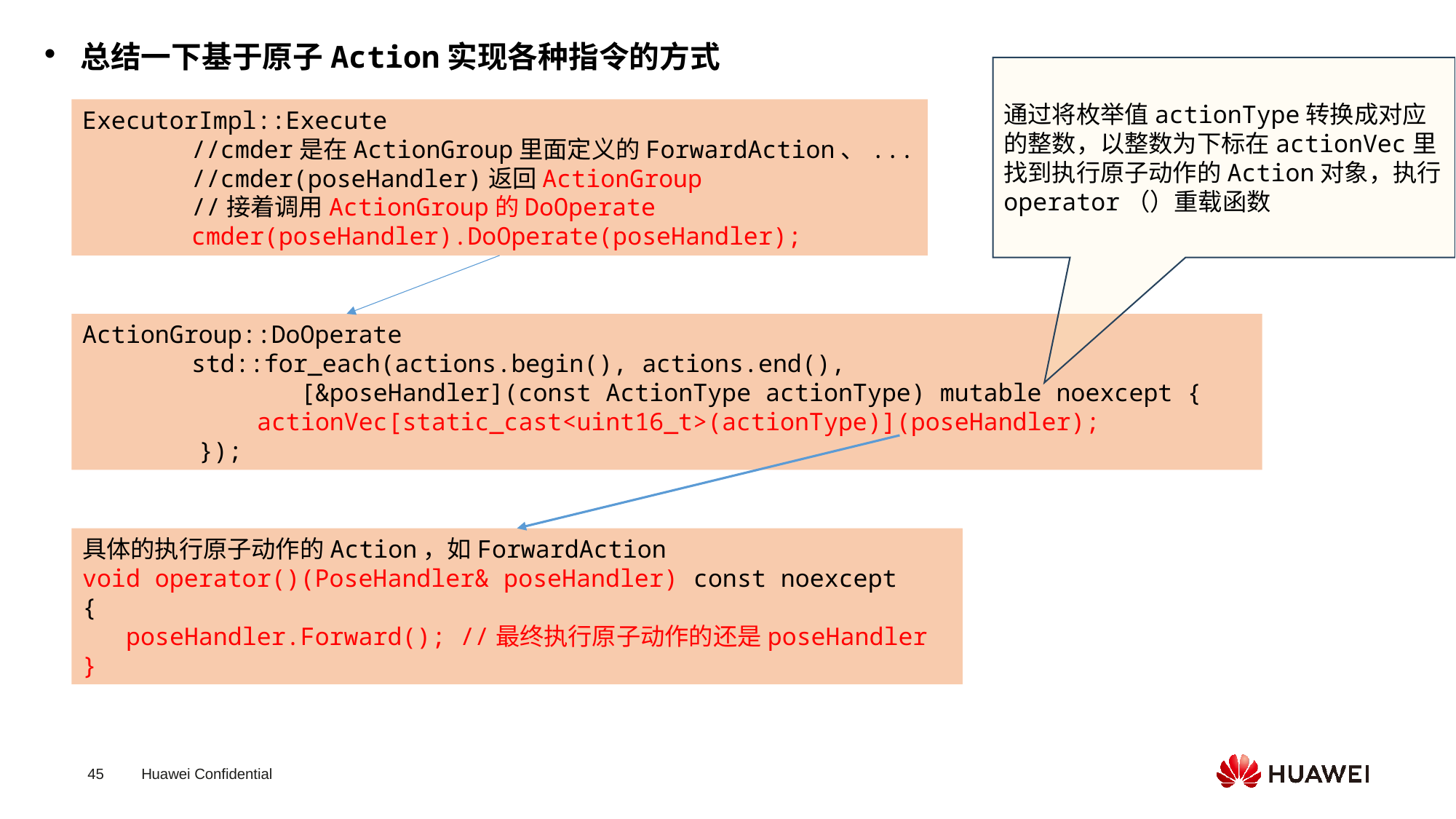

总结一下基于原子Action实现各种指令的方式
通过将枚举值actionType转换成对应的整数，以整数为下标在actionVec里找到执行原子动作的Action对象，执行operator（）重载函数
ExecutorImpl::Execute
	//cmder是在ActionGroup里面定义的ForwardAction、...
	//cmder(poseHandler)返回ActionGroup
	//接着调用ActionGroup的DoOperate
	cmder(poseHandler).DoOperate(poseHandler);
ActionGroup::DoOperate
	std::for_each(actions.begin(), actions.end(),
		[&poseHandler](const ActionType actionType) mutable noexcept {
            actionVec[static_cast<uint16_t>(actionType)](poseHandler);
        });
具体的执行原子动作的Action，如ForwardAction
void operator()(PoseHandler& poseHandler) const noexcept
{
   poseHandler.Forward(); //最终执行原子动作的还是poseHandler
}